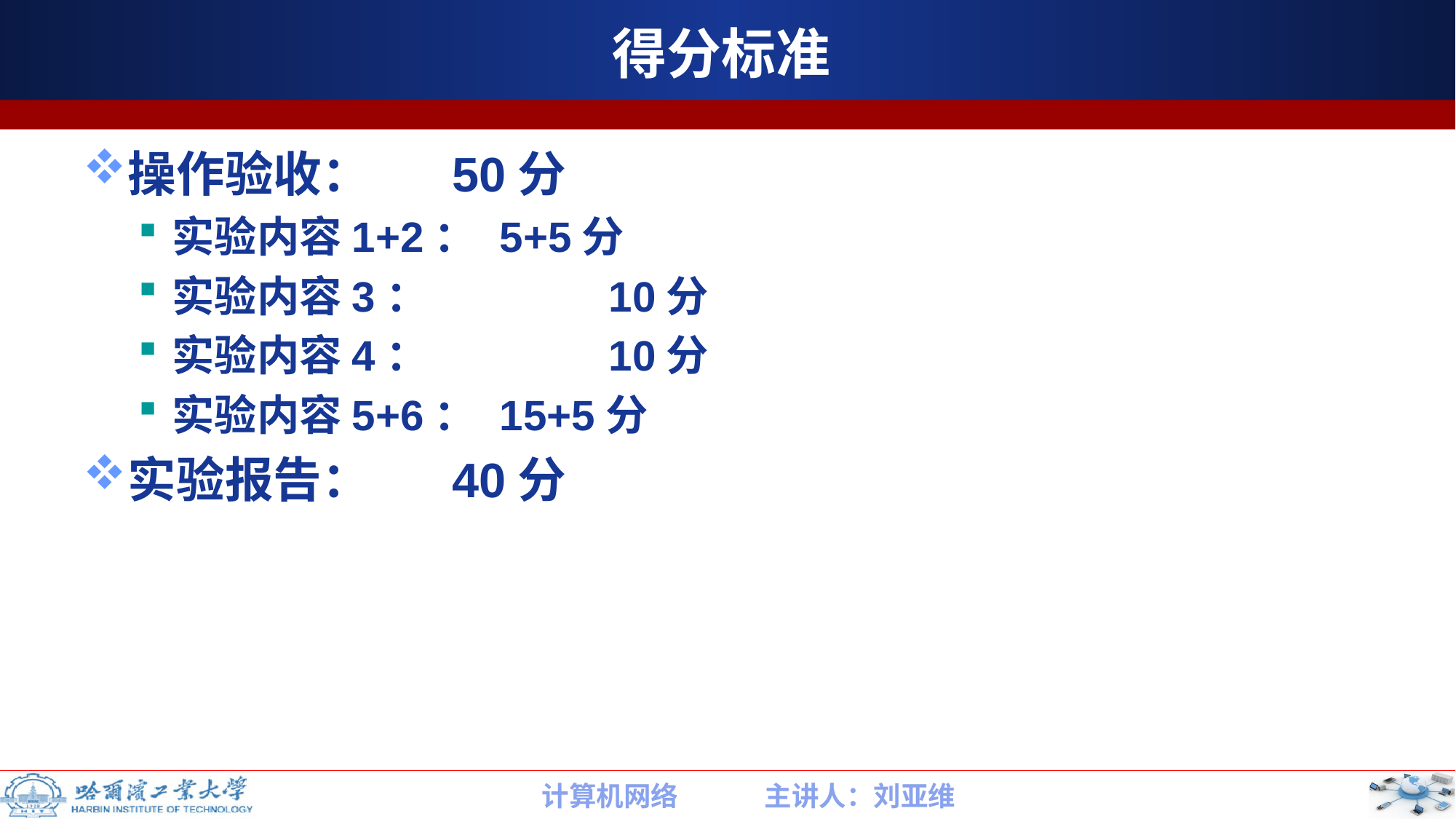

# 得分标准
操作验收：	50分
实验内容1+2：	5+5分
实验内容3：		10分
实验内容4：		10分
实验内容5+6：	15+5分
实验报告：	40分